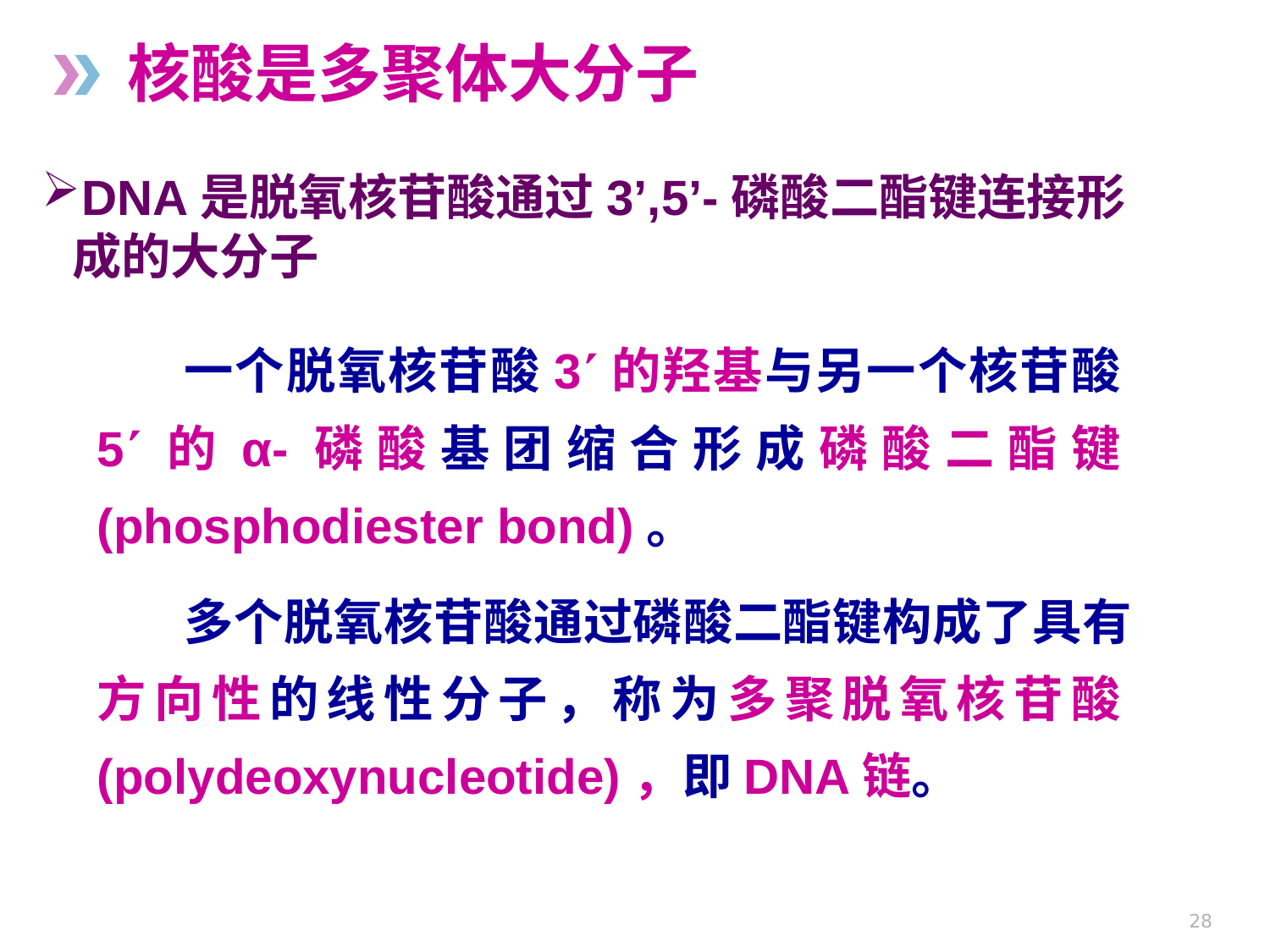

核酸是多聚体大分子
DNA是脱氧核苷酸通过3’,5’-磷酸二酯键连接形成的大分子
一个脱氧核苷酸3′的羟基与另一个核苷酸5′的α-磷酸基团缩合形成磷酸二酯键(phosphodiester bond)。
多个脱氧核苷酸通过磷酸二酯键构成了具有方向性的线性分子，称为多聚脱氧核苷酸(polydeoxynucleotide)，即DNA链。
28